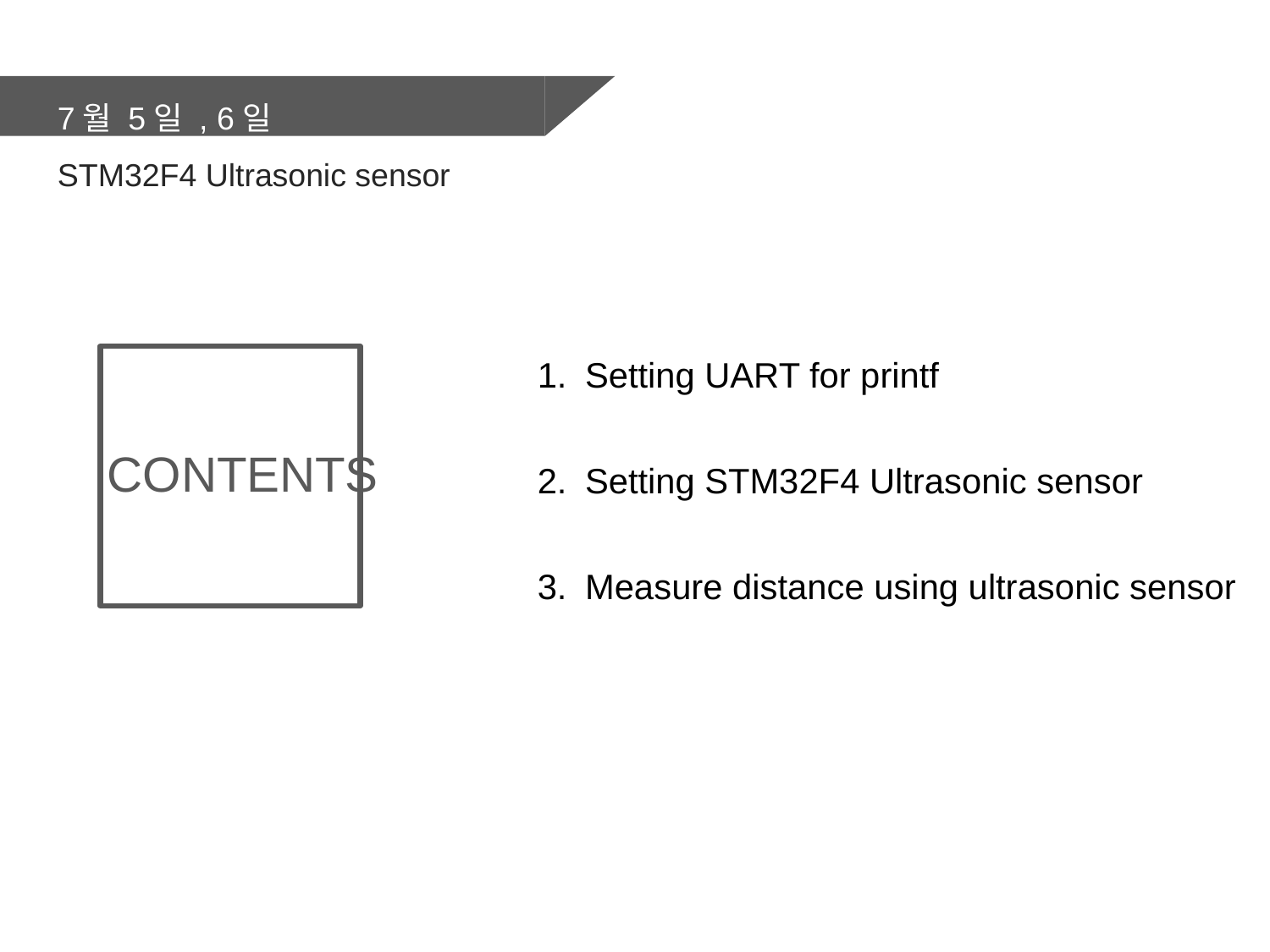

7월 5일 , 6일
STM32F4 Ultrasonic sensor
Setting UART for printf
Setting STM32F4 Ultrasonic sensor
Measure distance using ultrasonic sensor

CONTENTS